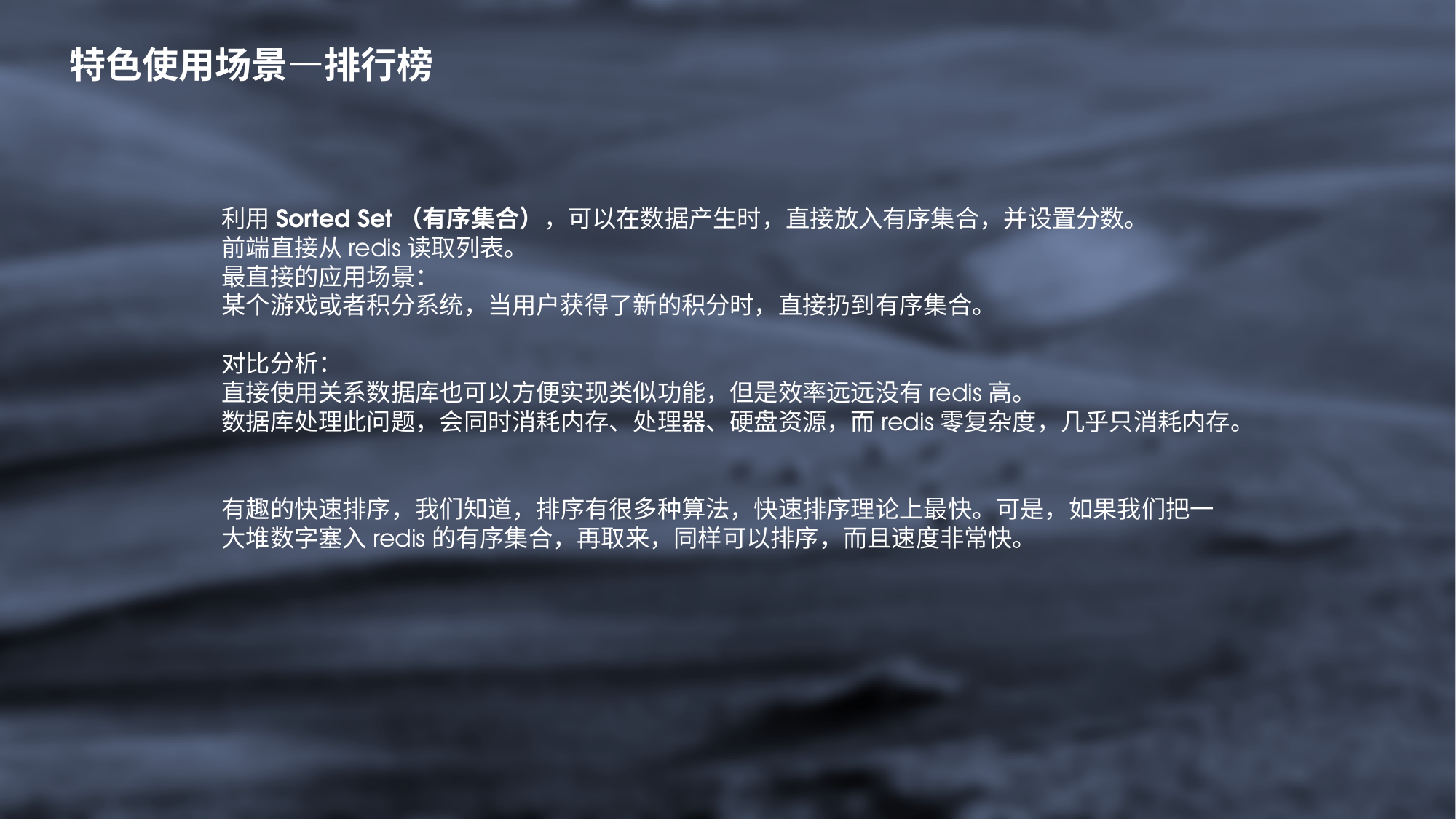

特色使用场景—排行榜
利用Sorted Set（有序集合），可以在数据产生时，直接放入有序集合，并设置分数。
前端直接从redis读取列表。
最直接的应用场景：
某个游戏或者积分系统，当用户获得了新的积分时，直接扔到有序集合。

对比分析：
直接使用关系数据库也可以方便实现类似功能，但是效率远远没有redis高。
数据库处理此问题，会同时消耗内存、处理器、硬盘资源，而redis零复杂度，几乎只消耗内存。

有趣的快速排序，我们知道，排序有很多种算法，快速排序理论上最快。可是，如果我们把一大堆数字塞入redis的有序集合，再取来，同样可以排序，而且速度非常快。